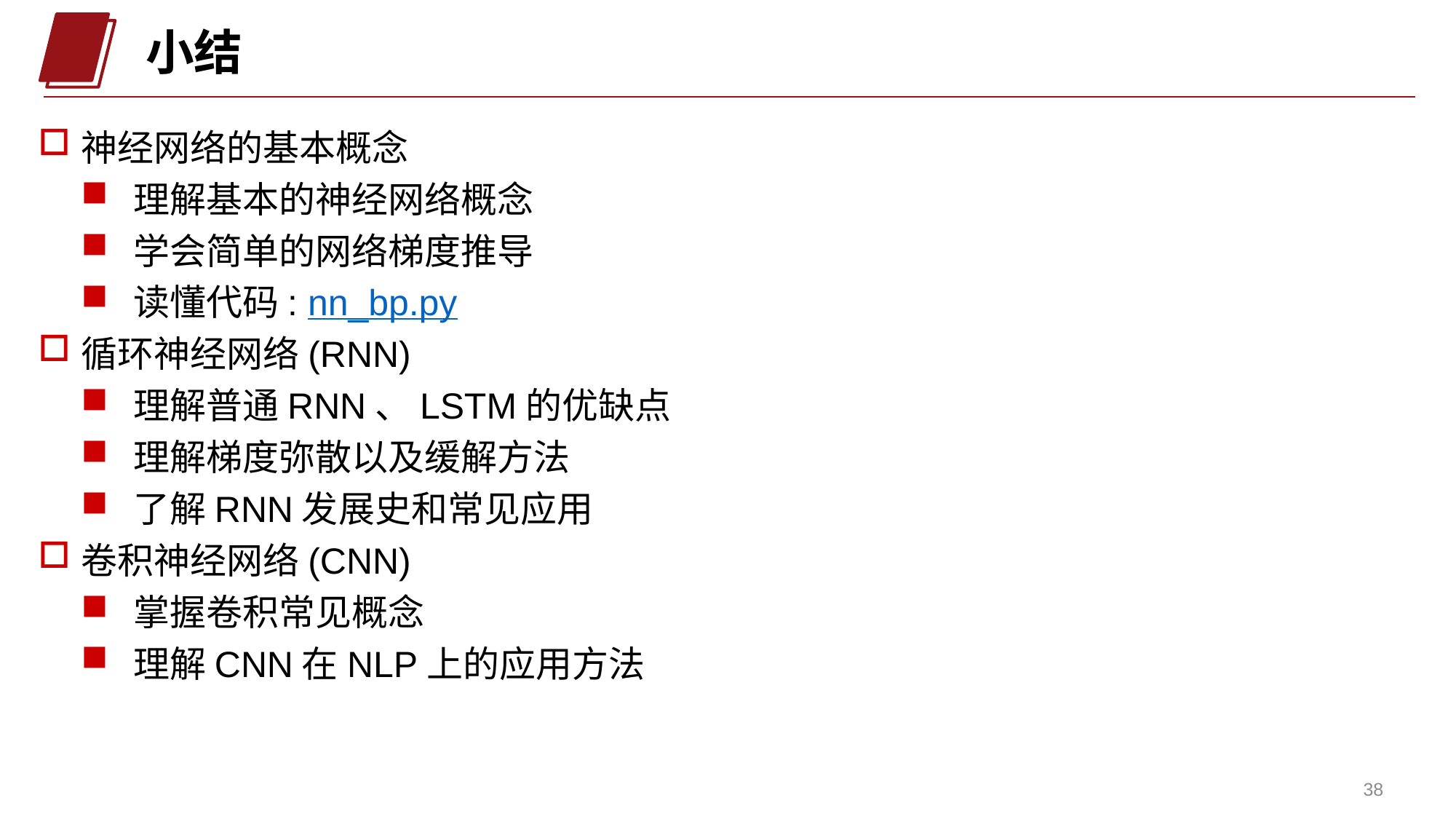

小结
神经网络的基本概念
理解基本的神经网络概念
学会简单的网络梯度推导
读懂代码: nn_bp.py
循环神经网络(RNN)
理解普通RNN、LSTM的优缺点
理解梯度弥散以及缓解方法
了解RNN发展史和常见应用
卷积神经网络(CNN)
掌握卷积常见概念
理解CNN在NLP上的应用方法
38